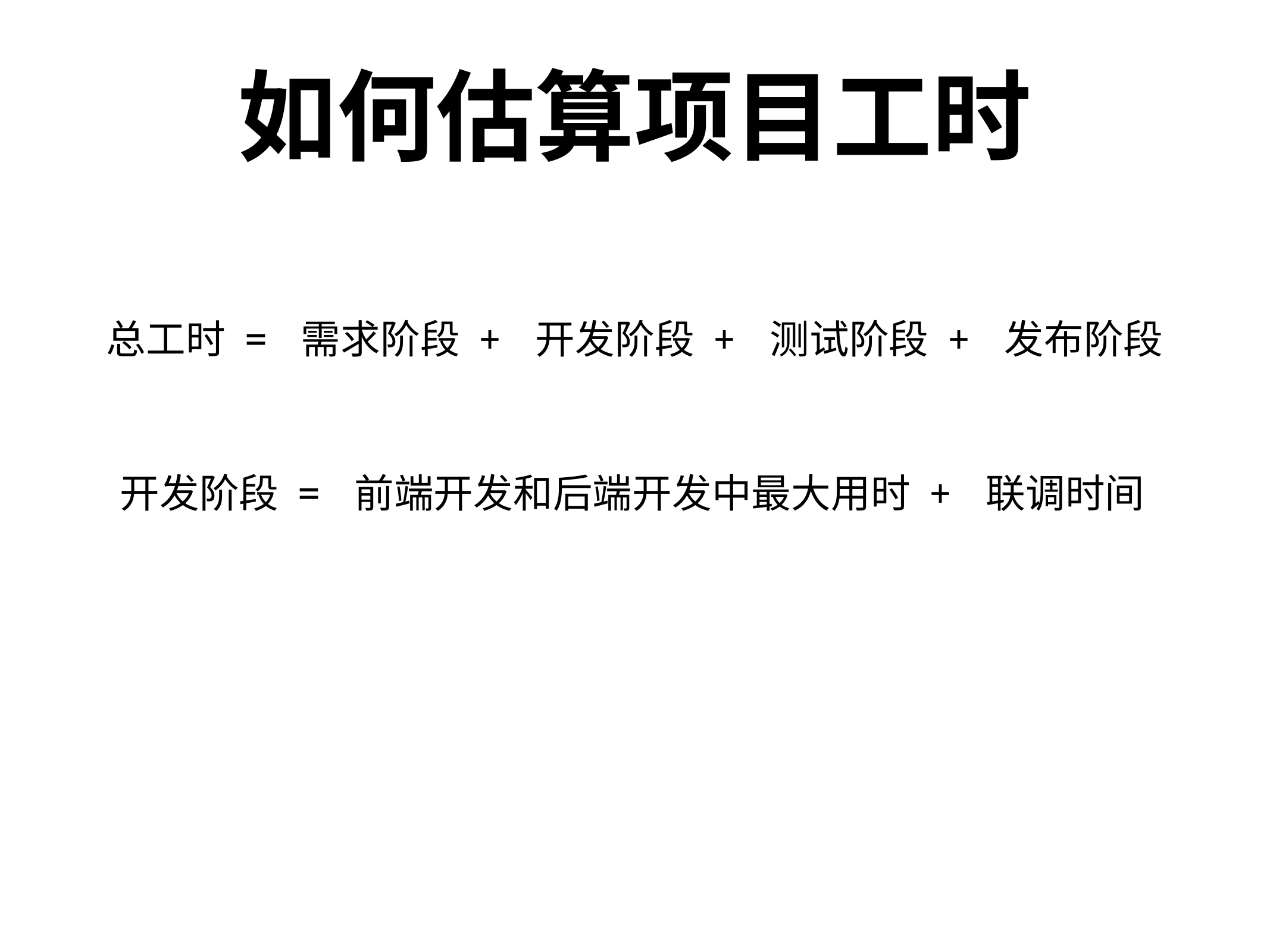

如何估算项目工时
总工时 = 需求阶段 + 开发阶段 + 测试阶段 + 发布阶段
开发阶段 = 前端开发和后端开发中最大用时 + 联调时间